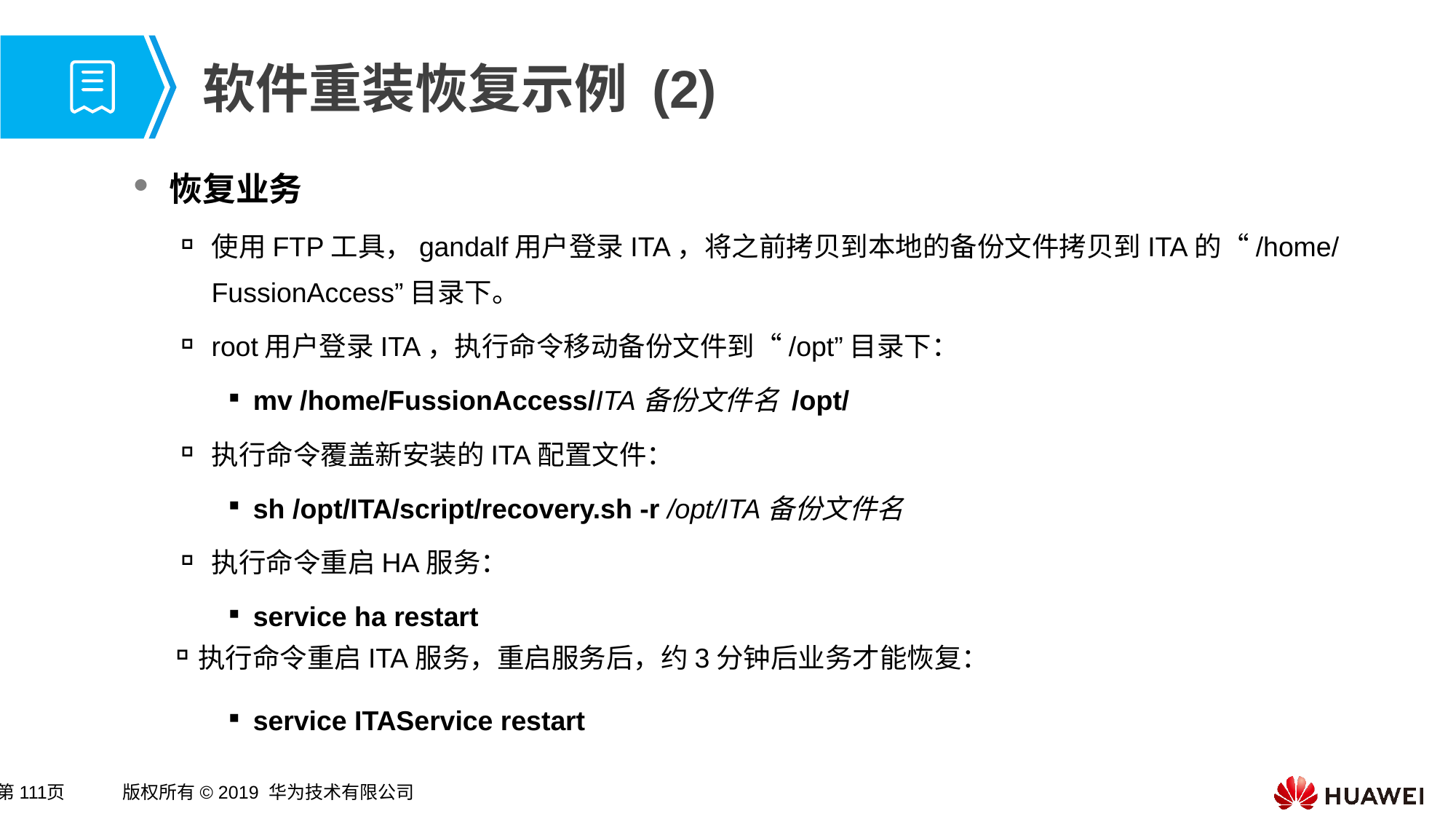

# 软件重装恢复示例 (2)

恢复业务
使用FTP工具，gandalf用户登录ITA，将之前拷贝到本地的备份文件拷贝到ITA的“/home/FussionAccess”目录下。
root用户登录ITA，执行命令移动备份文件到“/opt”目录下：
mv /home/FussionAccess/ITA备份文件名 /opt/
执行命令覆盖新安装的ITA配置文件：
sh /opt/ITA/script/recovery.sh -r /opt/ITA备份文件名
执行命令重启HA服务：
service ha restart
执行命令重启ITA服务，重启服务后，约3分钟后业务才能恢复：
service ITAService restart